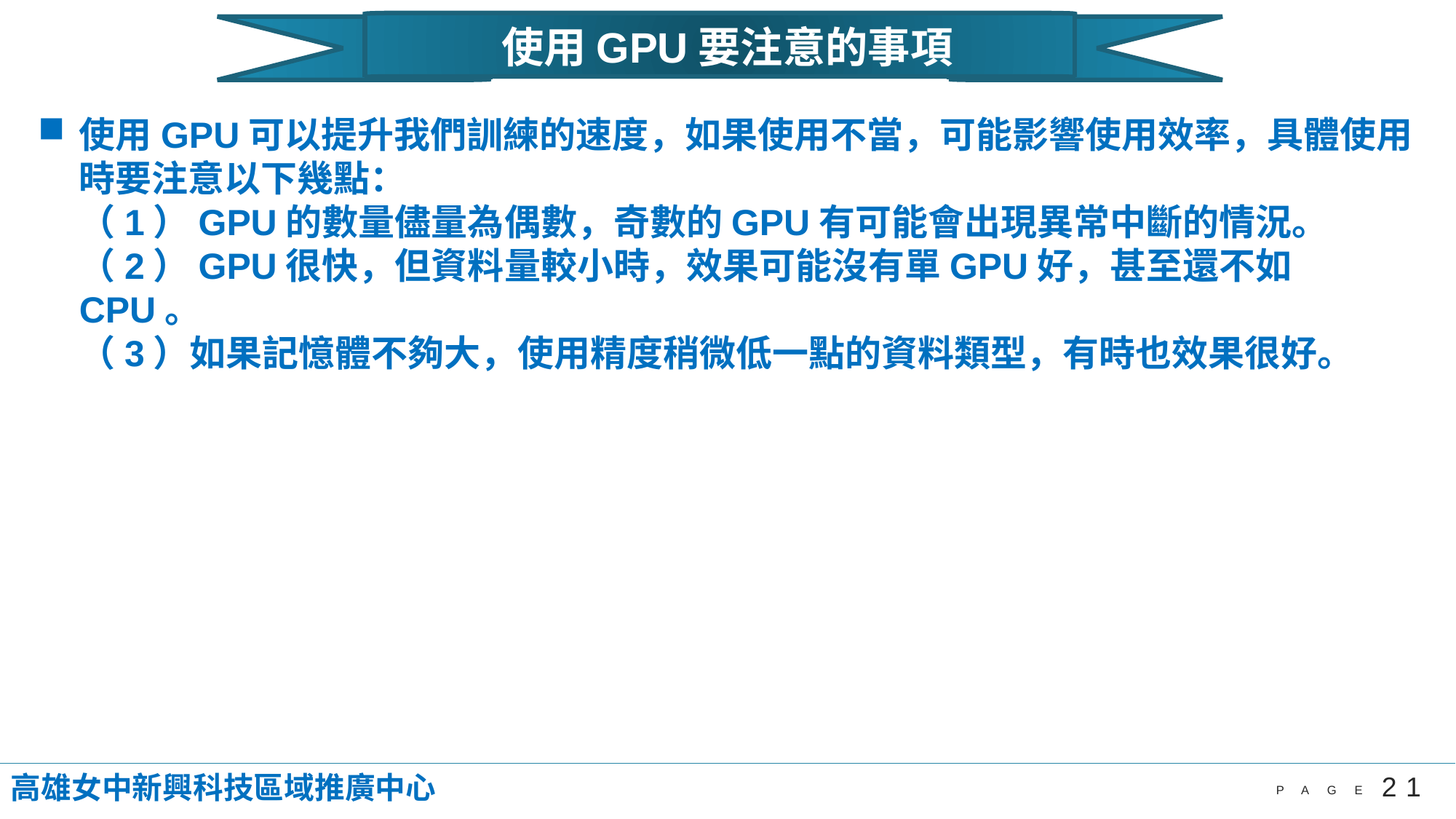

使用GPU要注意的事項
使用GPU可以提升我們訓練的速度，如果使用不當，可能影響使用效率，具體使用時要注意以下幾點：
（1）GPU的數量儘量為偶數，奇數的GPU有可能會出現異常中斷的情況。
（2）GPU很快，但資料量較小時，效果可能沒有單GPU好，甚至還不如CPU。
（3）如果記憶體不夠大，使用精度稍微低一點的資料類型，有時也效果很好。
高雄女中新興科技區域推廣中心